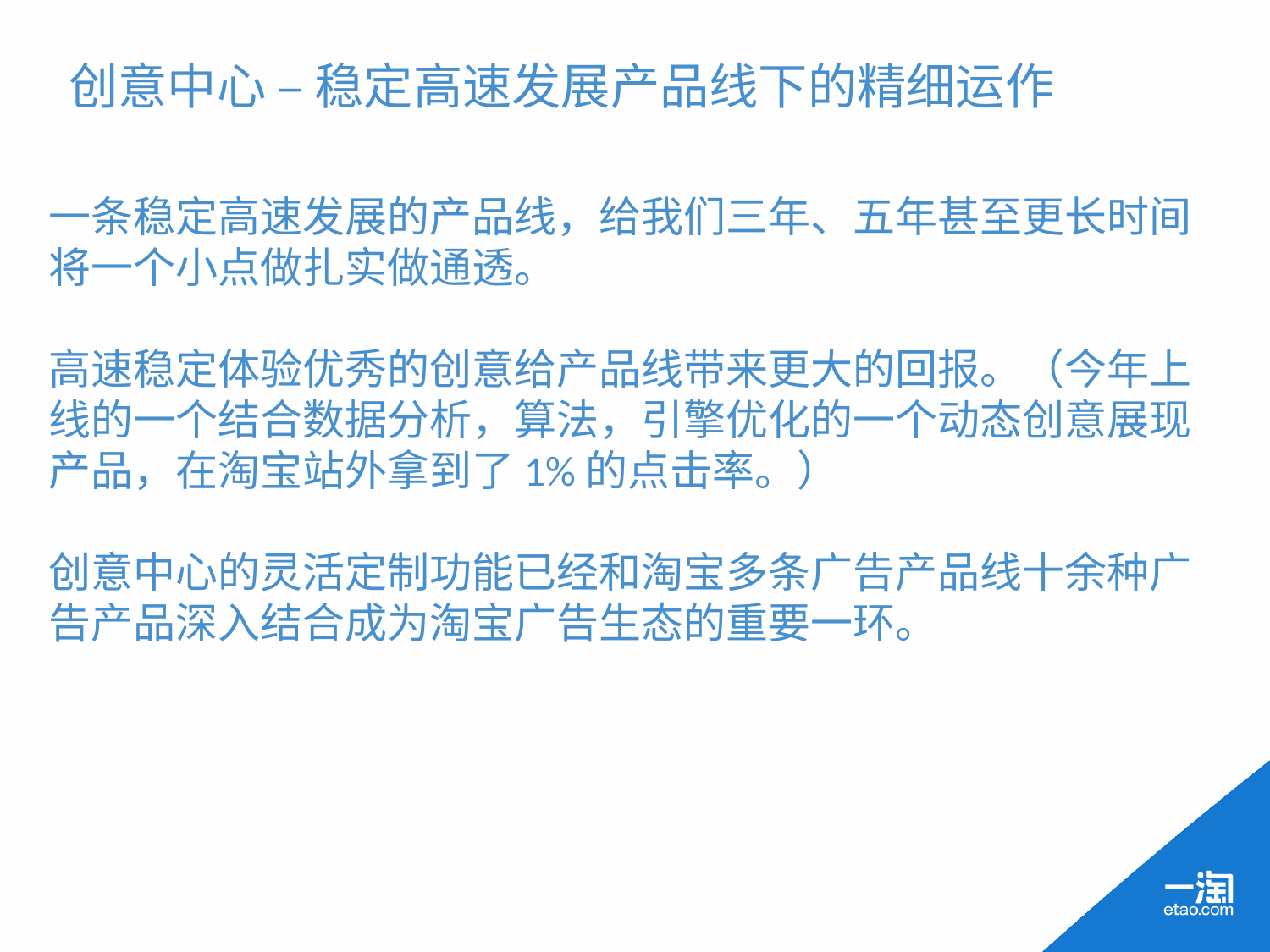

# 创意中心 – 稳定高速发展产品线下的精细运作
一条稳定高速发展的产品线，给我们三年、五年甚至更长时间将一个小点做扎实做通透。

高速稳定体验优秀的创意给产品线带来更大的回报。（今年上线的一个结合数据分析，算法，引擎优化的一个动态创意展现产品，在淘宝站外拿到了1%的点击率。）

创意中心的灵活定制功能已经和淘宝多条广告产品线十余种广告产品深入结合成为淘宝广告生态的重要一环。